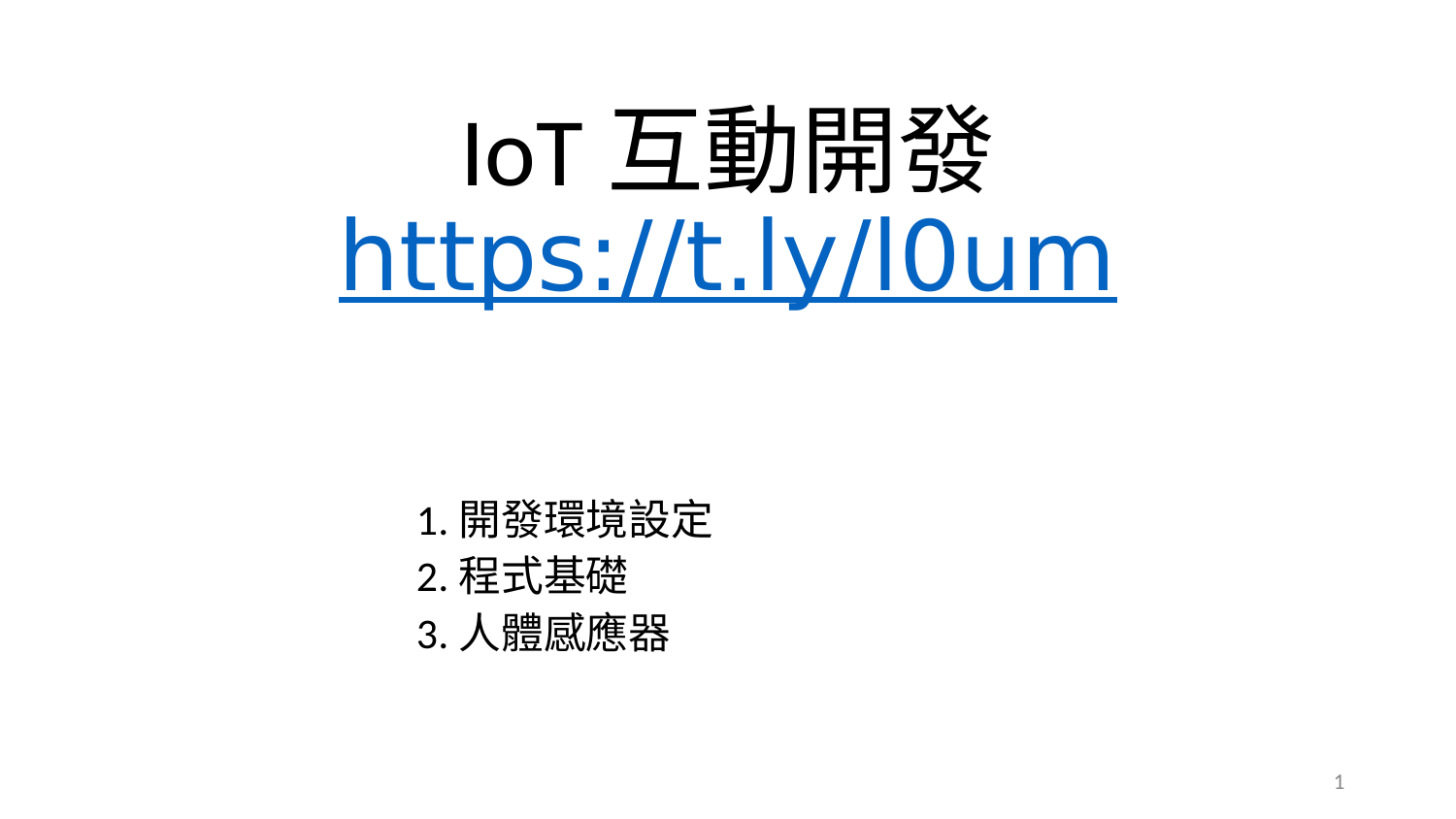

# IoT互動開發
https://t.ly/l0um

1.開發環境設定
2.程式基礎
3.人體感應器
1